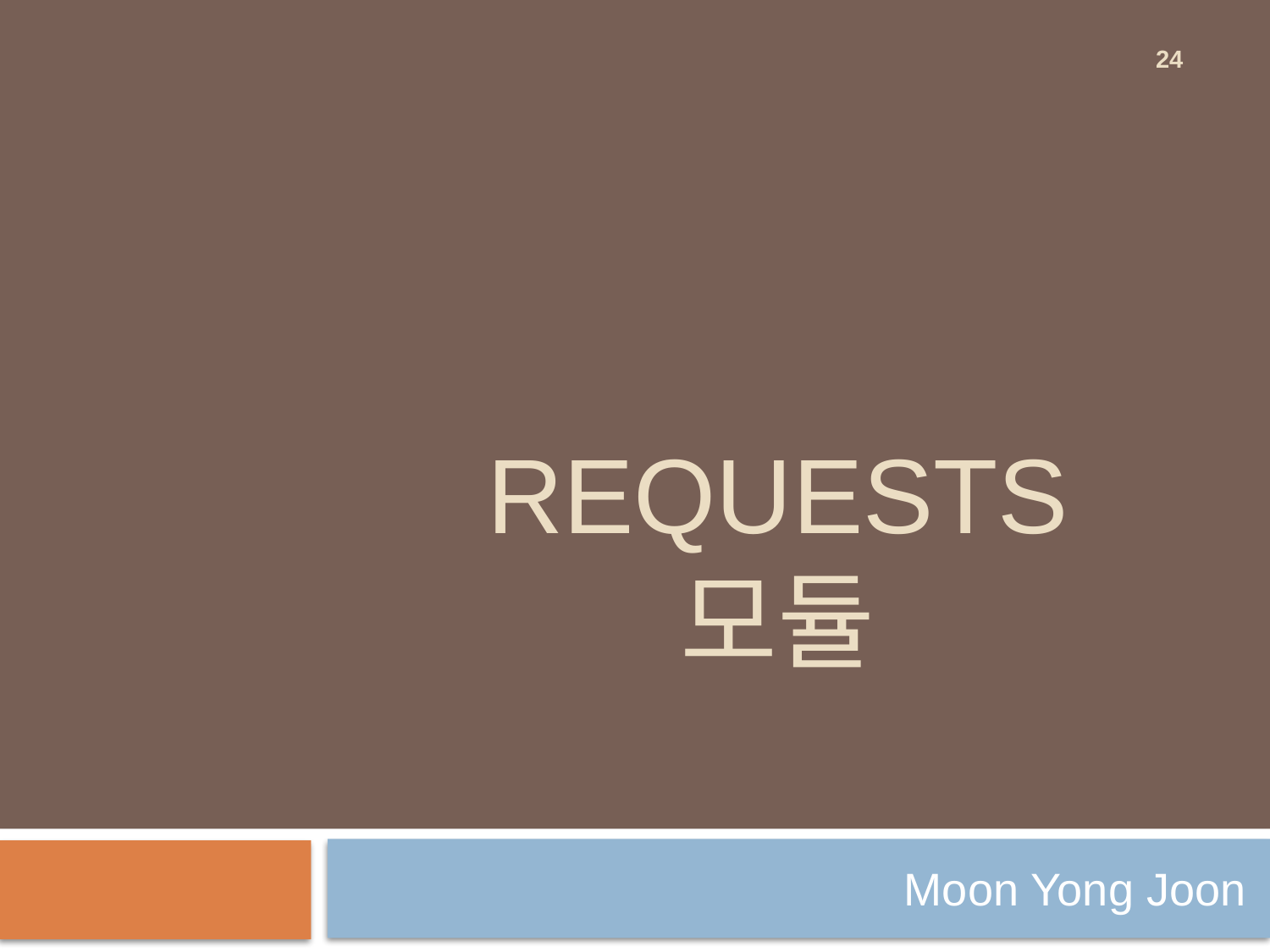

24
# Requests 모듈
Moon Yong Joon